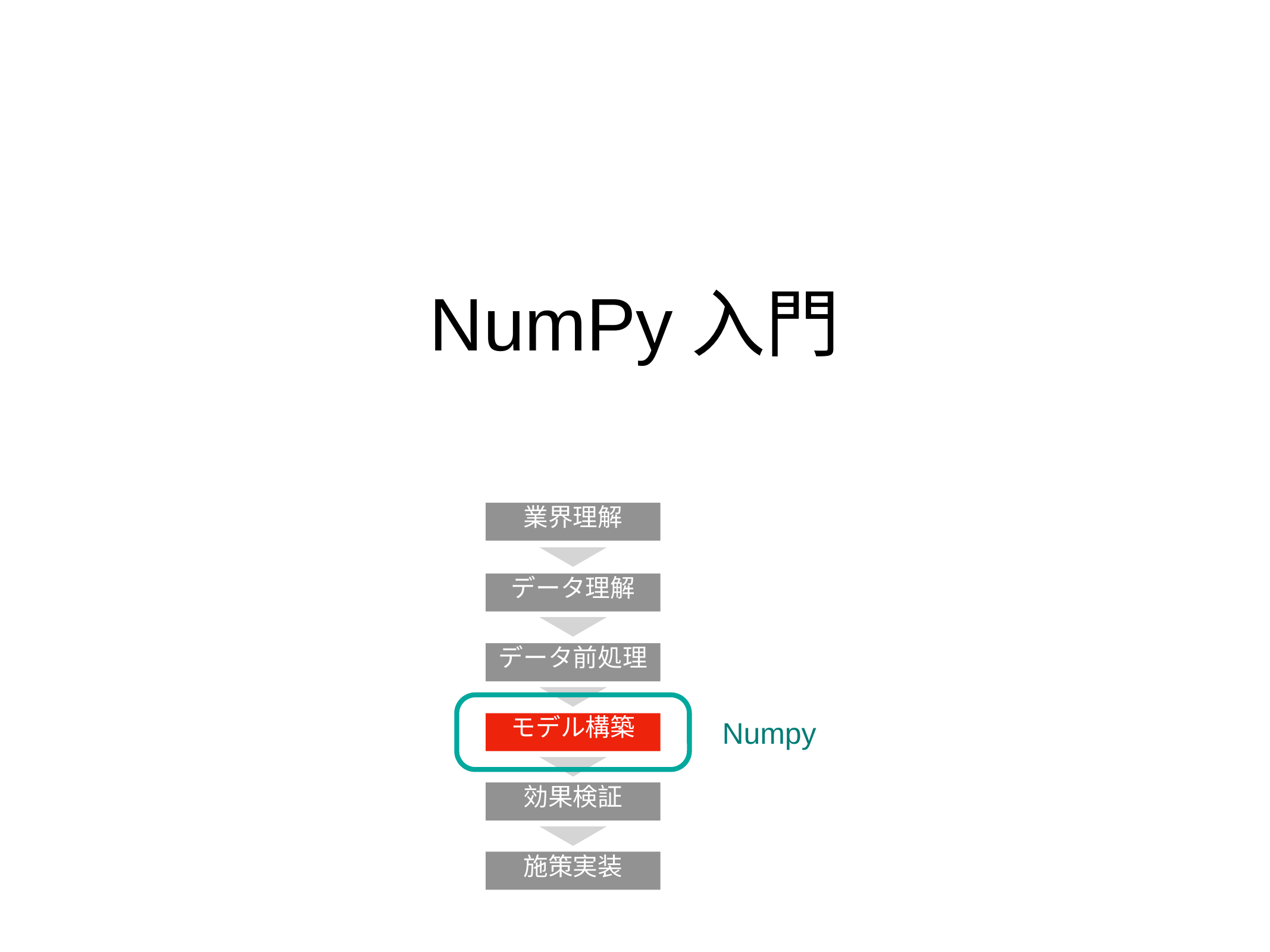

# NumPy入門
業界理解

データ理解

データ前処理

Numpy
モデル構築

効果検証

施策実装